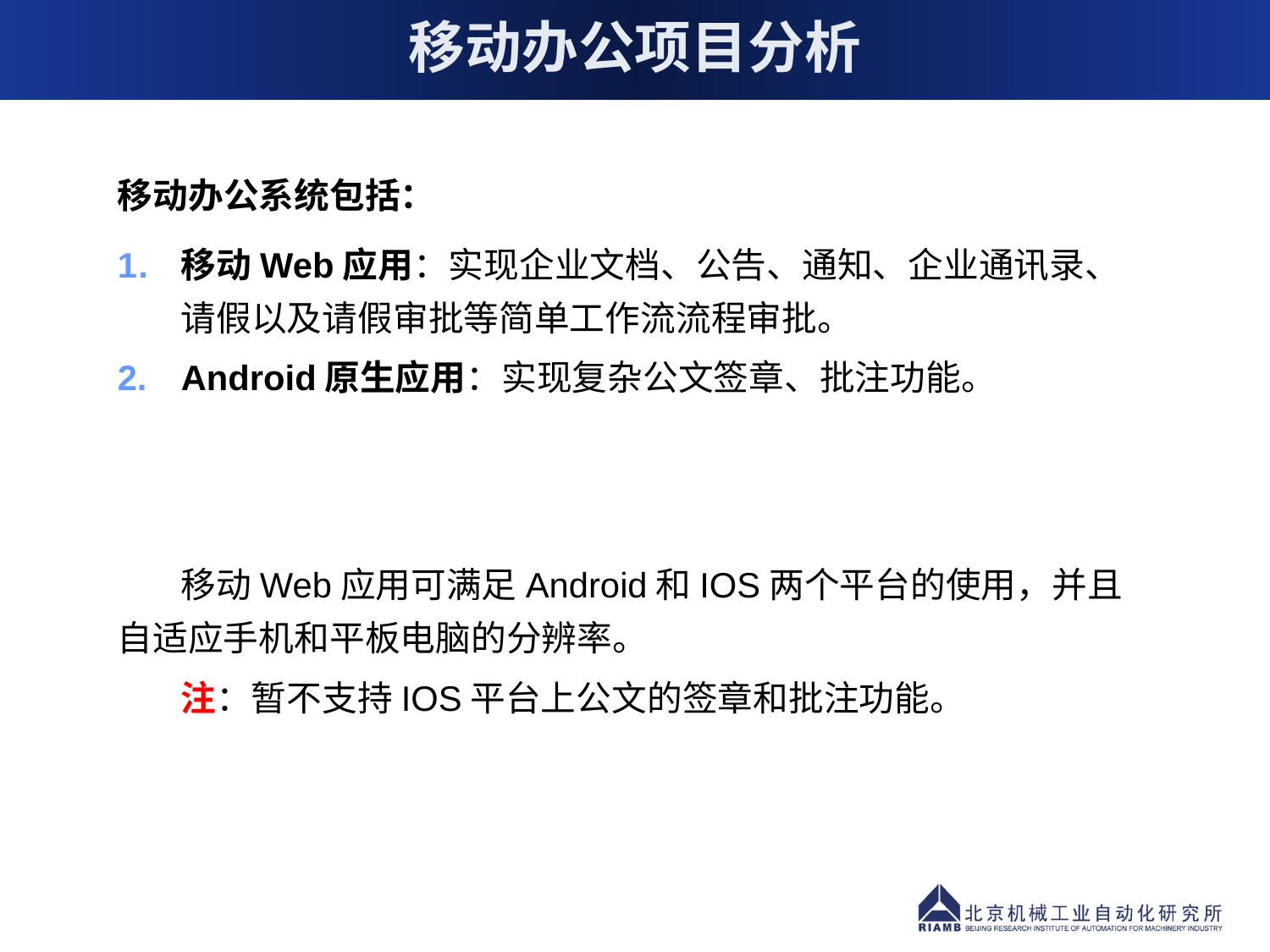

移动办公项目分析
移动办公系统包括：
移动Web应用：实现企业文档、公告、通知、企业通讯录、请假以及请假审批等简单工作流流程审批。
Android原生应用：实现复杂公文签章、批注功能。
       移动Web应用可满足Android和IOS两个平台的使用，并且自适应手机和平板电脑的分辨率。
       注：暂不支持IOS平台上公文的签章和批注功能。